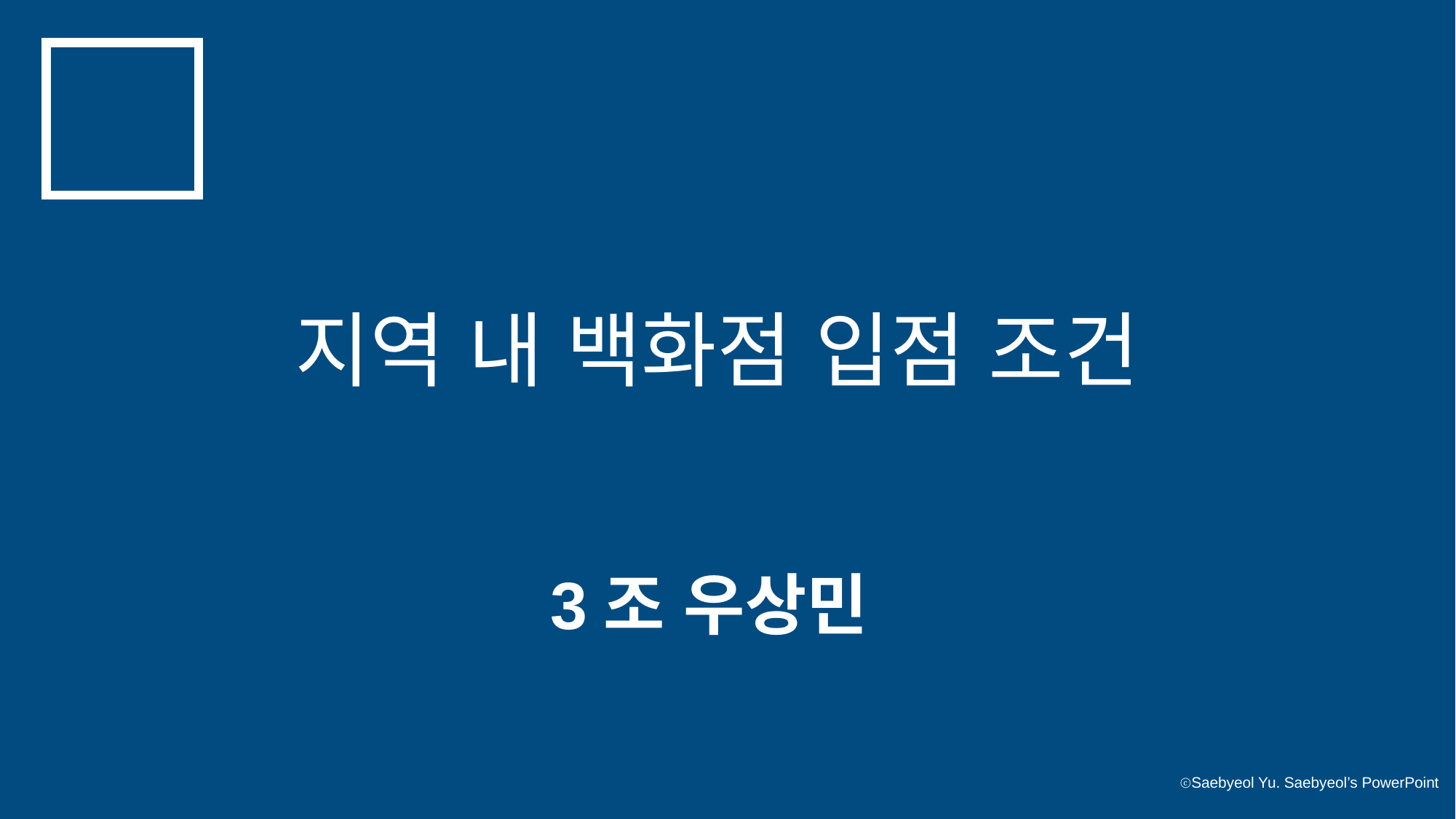

지역 내 백화점 입점 조건

3조 우상민